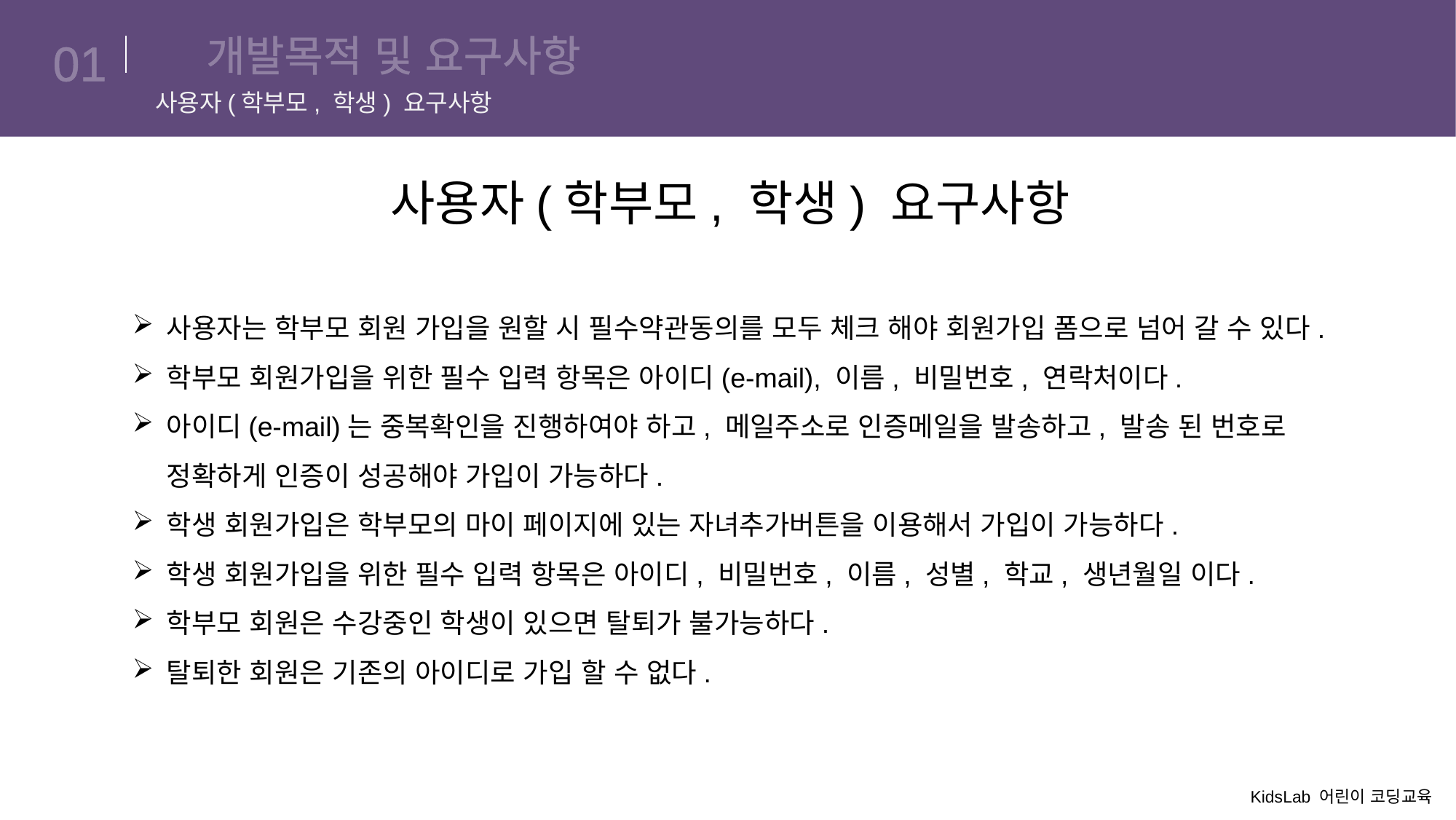

# 개발목적 및 요구사항
01
사용자(학부모, 학생) 요구사항
사용자(학부모, 학생) 요구사항
사용자는 학부모 회원 가입을 원할 시 필수약관동의를 모두 체크 해야 회원가입 폼으로 넘어 갈 수 있다.
학부모 회원가입을 위한 필수 입력 항목은 아이디(e-mail), 이름, 비밀번호, 연락처이다.
아이디(e-mail)는 중복확인을 진행하여야 하고, 메일주소로 인증메일을 발송하고, 발송 된 번호로 정확하게 인증이 성공해야 가입이 가능하다.
학생 회원가입은 학부모의 마이 페이지에 있는 자녀추가버튼을 이용해서 가입이 가능하다.
학생 회원가입을 위한 필수 입력 항목은 아이디, 비밀번호, 이름, 성별, 학교, 생년월일 이다.
학부모 회원은 수강중인 학생이 있으면 탈퇴가 불가능하다.
탈퇴한 회원은 기존의 아이디로 가입 할 수 없다.